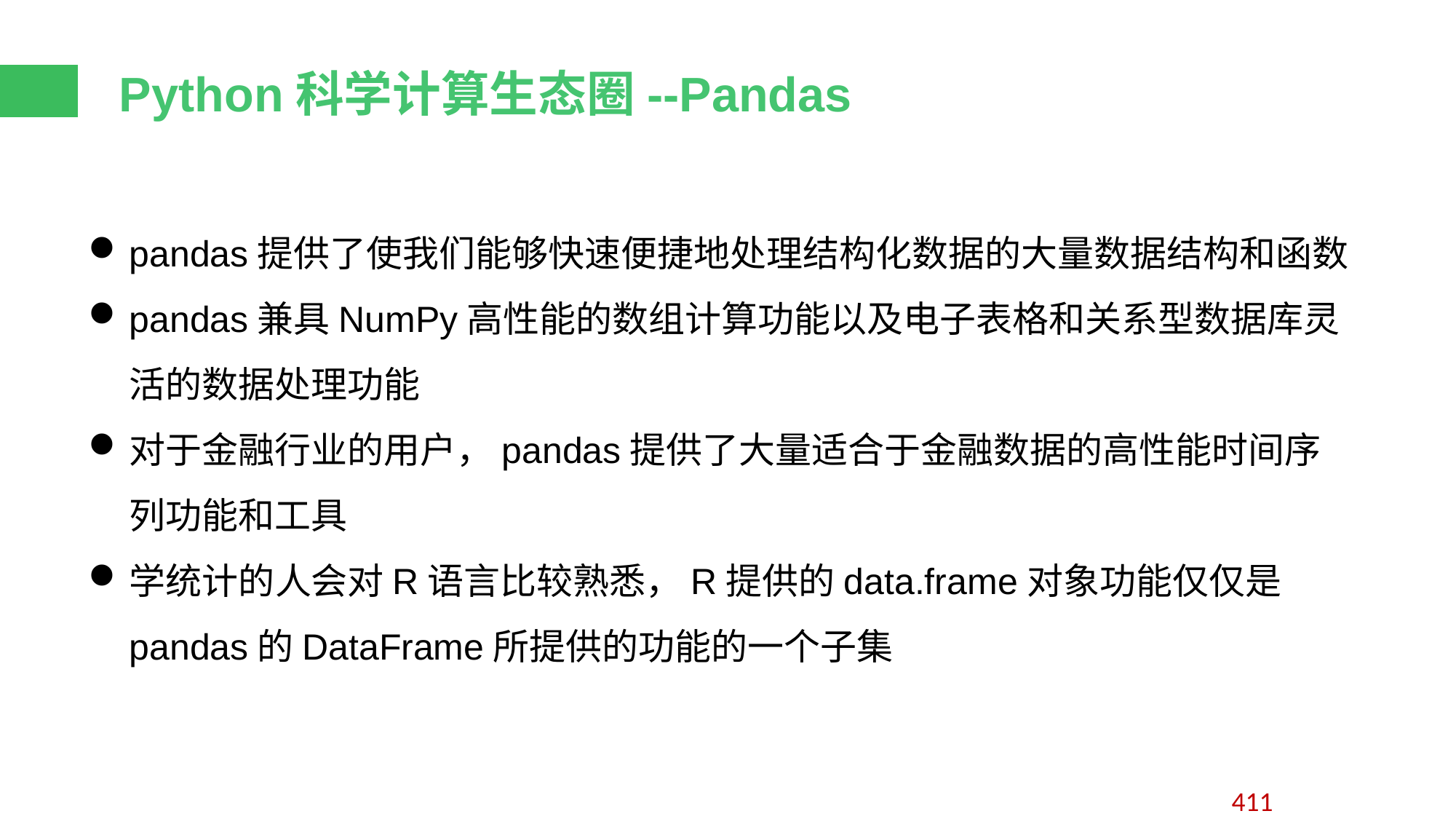

Python科学计算生态圈--Pandas

pandas提供了使我们能够快速便捷地处理结构化数据的大量数据结构和函数
pandas兼具NumPy高性能的数组计算功能以及电子表格和关系型数据库灵活的数据处理功能
对于金融行业的用户，pandas提供了大量适合于金融数据的高性能时间序列功能和工具
学统计的人会对R语言比较熟悉，R提供的data.frame对象功能仅仅是pandas的DataFrame所提供的功能的一个子集

411